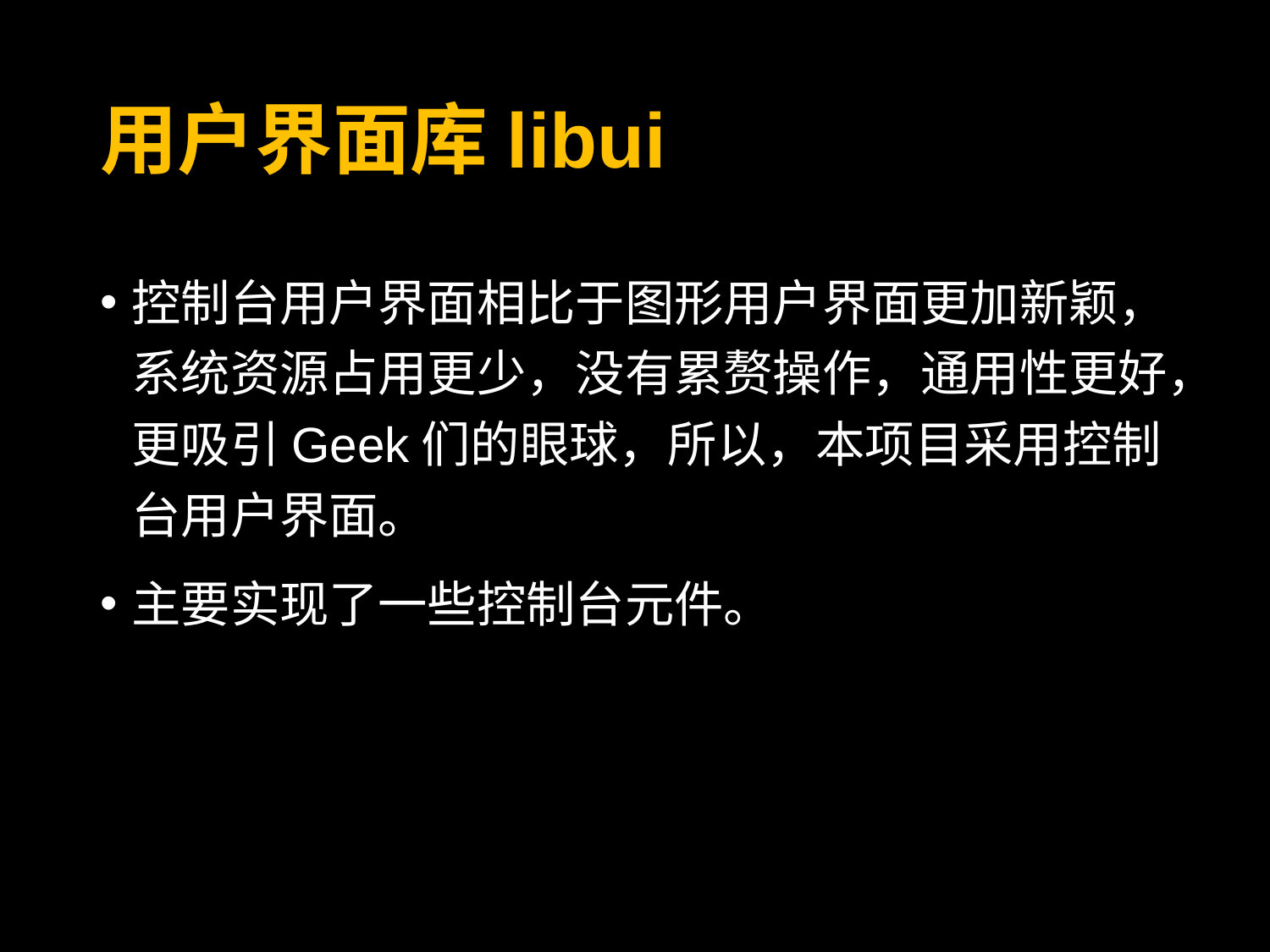

# 用户界面库libui
控制台用户界面相比于图形用户界面更加新颖，系统资源占用更少，没有累赘操作，通用性更好，更吸引Geek们的眼球，所以，本项目采用控制台用户界面。
主要实现了一些控制台元件。